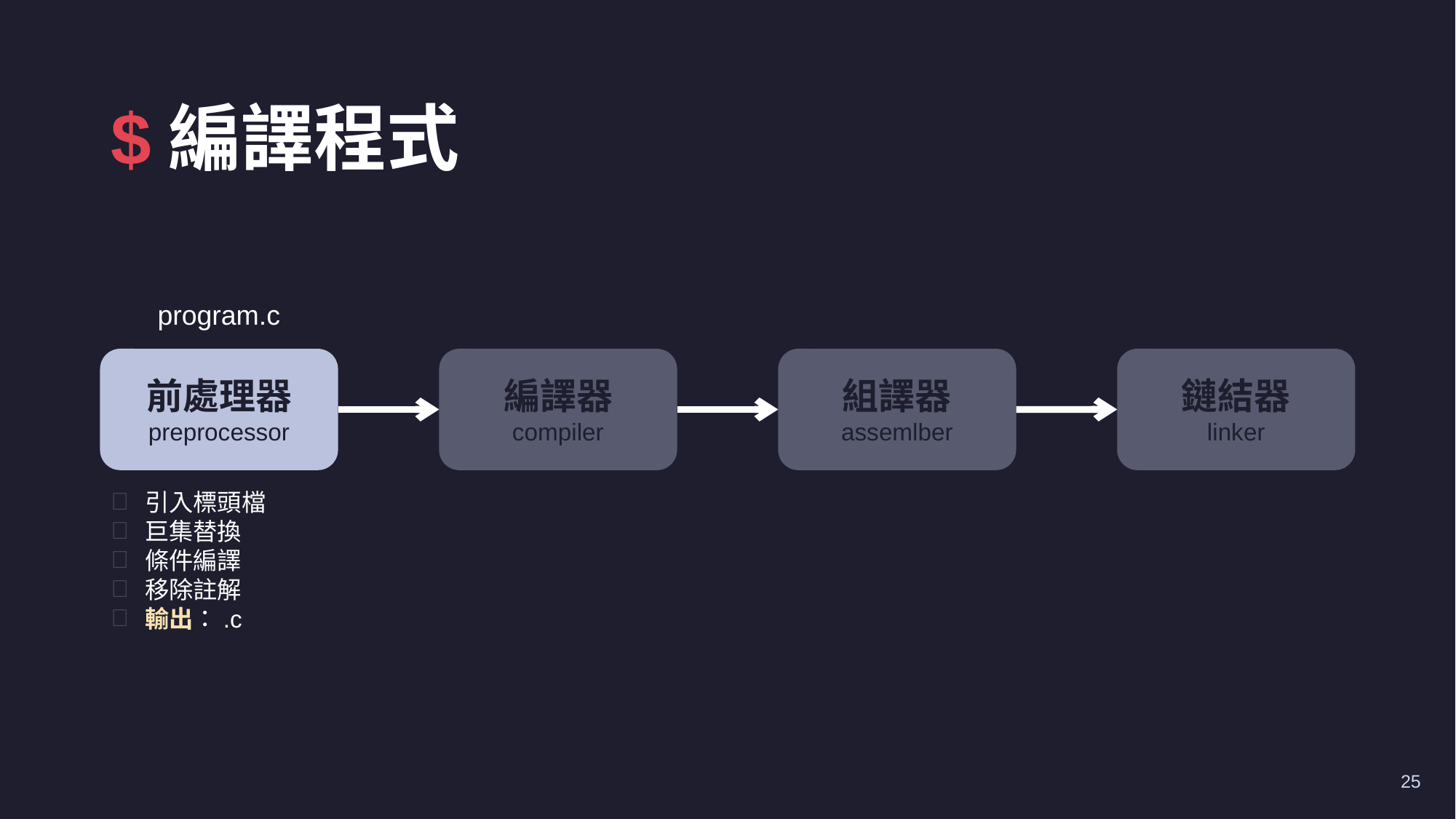

# $編譯程式
program.c
鏈結器
linker
前處理器
preprocessor
編譯器
compiler
組譯器
assemlber
引入標頭檔
巨集替換
條件編譯
移除註解
輸出：.c
25